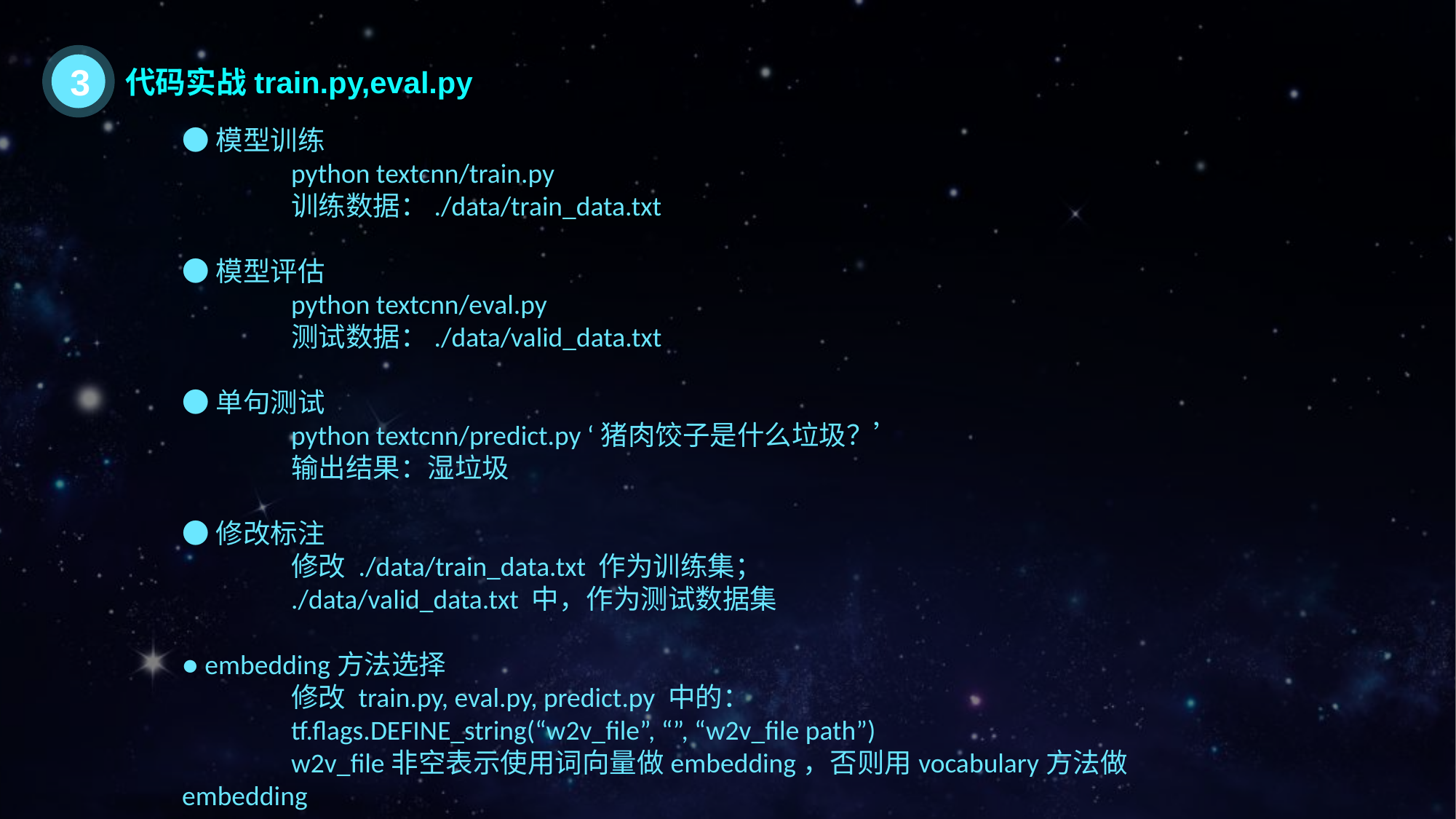

3
代码实战train.py,eval.py
●模型训练
	python textcnn/train.py
	训练数据：./data/train_data.txt

●模型评估
	python textcnn/eval.py
	测试数据：./data/valid_data.txt

●单句测试
	python textcnn/predict.py ‘猪肉饺子是什么垃圾？’
	输出结果：湿垃圾

●修改标注
	修改 ./data/train_data.txt 作为训练集；
	./data/valid_data.txt 中，作为测试数据集

● embedding方法选择
	修改 train.py, eval.py, predict.py 中的：
	tf.flags.DEFINE_string(“w2v_file”, “”, “w2v_file path”)
	w2v_file非空表示使用词向量做embedding，否则用vocabulary方法做embedding